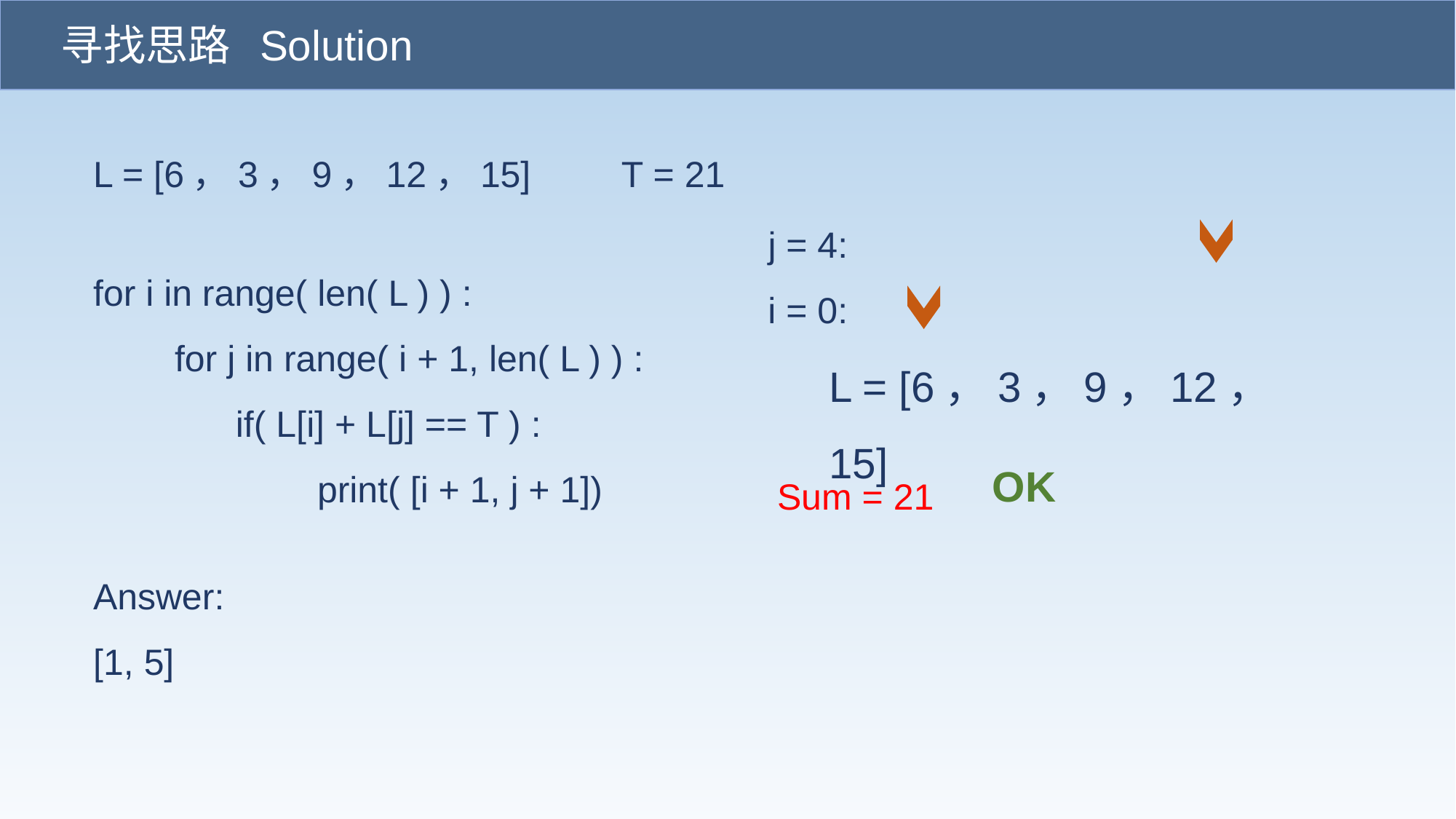

寻找思路  Solution
L = [6，3，9，12，15]         T = 21
j = 4:
i = 0:

for i in range( len( L ) ) :
        for j in range( i + 1, len( L ) ) :
              if( L[i] + L[j] == T ) :
                      print( [i + 1, j + 1])

L = [6，3，9，12，15]
Sum = 21
OK
Answer:
[1, 5]